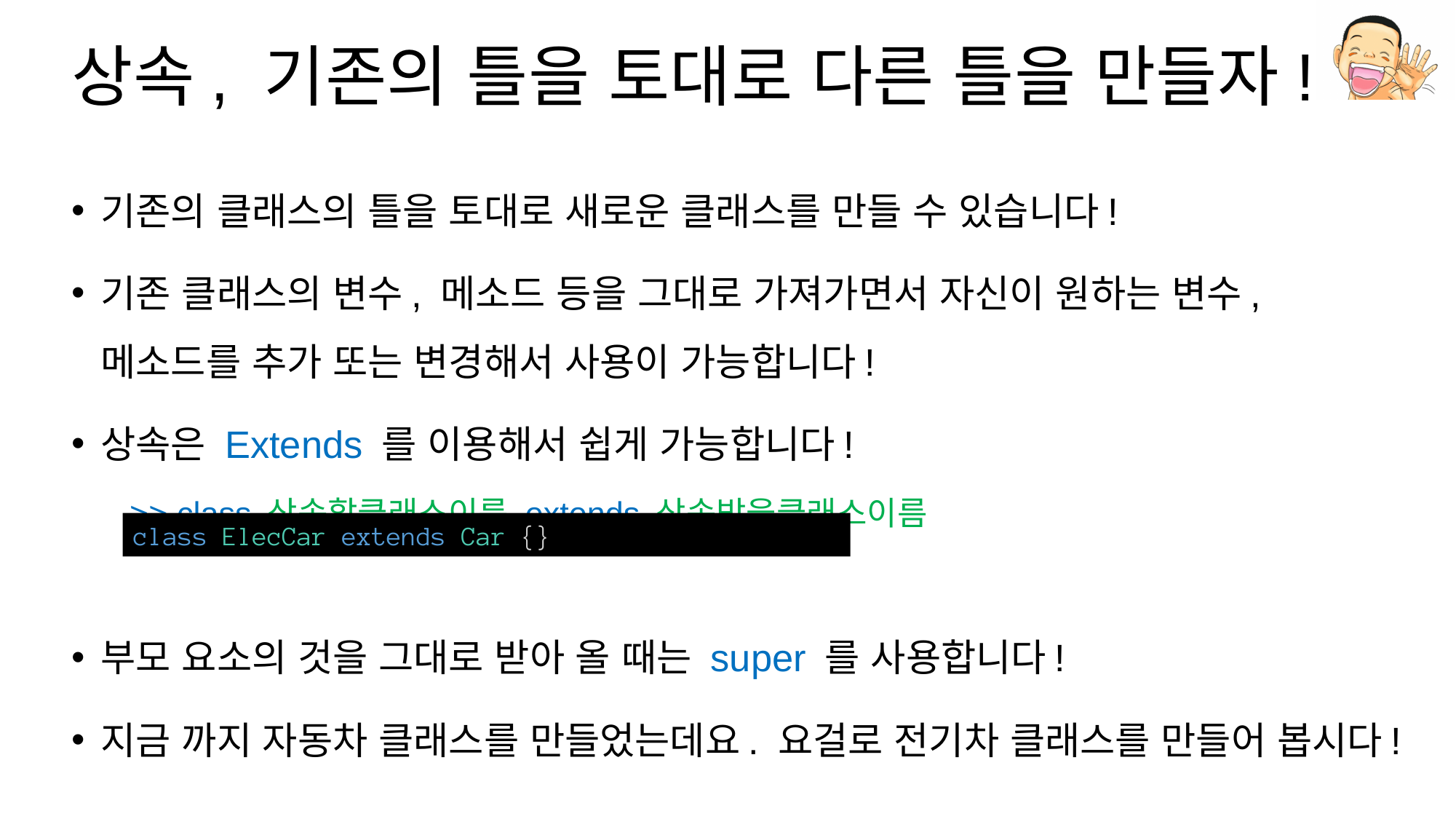

# 상속, 기존의 틀을 토대로 다른 틀을 만들자!
기존의 클래스의 틀을 토대로 새로운 클래스를 만들 수 있습니다!
기존 클래스의 변수, 메소드 등을 그대로 가져가면서 자신이 원하는 변수, 메소드를 추가 또는 변경해서 사용이 가능합니다!
상속은 Extends 를 이용해서 쉽게 가능합니다!
>> class 상속할클래스이름 extends 상속받을클래스이름

부모 요소의 것을 그대로 받아 올 때는 super 를 사용합니다!
지금 까지 자동차 클래스를 만들었는데요. 요걸로 전기차 클래스를 만들어 봅시다!

class ElecCar extends Car {}